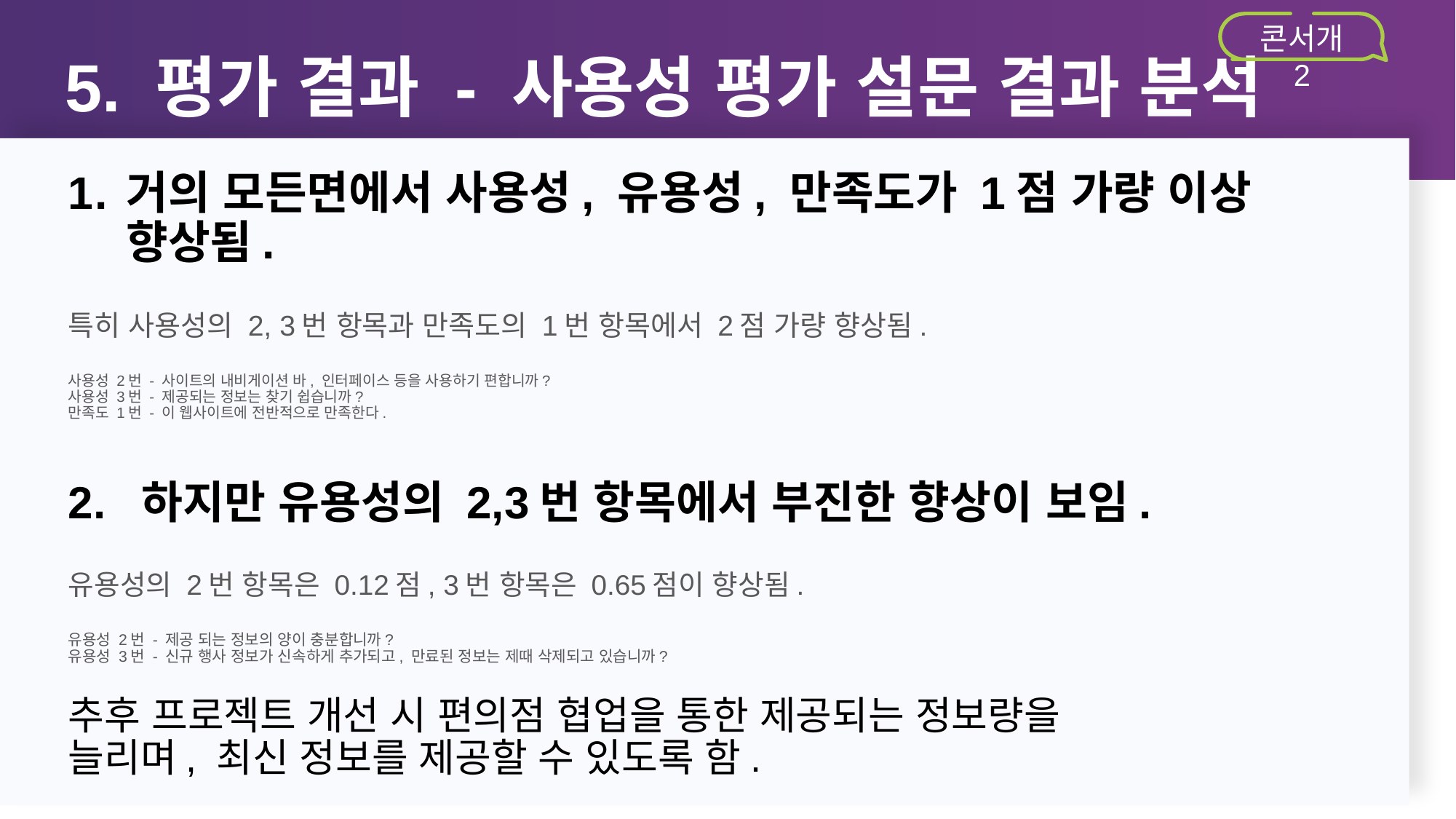

5. 평가 결과 - 사용성 평가 설문 결과 분석

콘서개 2

거의 모든면에서 사용성, 유용성, 만족도가 1점 가량 이상 향상됨.

특히 사용성의 2, 3번 항목과 만족도의 1번 항목에서 2점 가량 향상됨.

사용성 2번 - 사이트의 내비게이션 바, 인터페이스 등을 사용하기 편합니까?
사용성 3번 - 제공되는 정보는 찾기 쉽습니까?
만족도 1번 - 이 웹사이트에 전반적으로 만족한다.
2.  하지만 유용성의 2,3번 항목에서 부진한 향상이 보임.

유용성의 2번 항목은 0.12점, 3번 항목은 0.65점이 향상됨.

유용성 2번 - 제공 되는 정보의 양이 충분합니까?
유용성 3번 - 신규 행사 정보가 신속하게 추가되고, 만료된 정보는 제때 삭제되고 있습니까?

추후 프로젝트 개선 시 편의점 협업을 통한 제공되는 정보량을 늘리며, 최신 정보를 제공할 수 있도록 함.